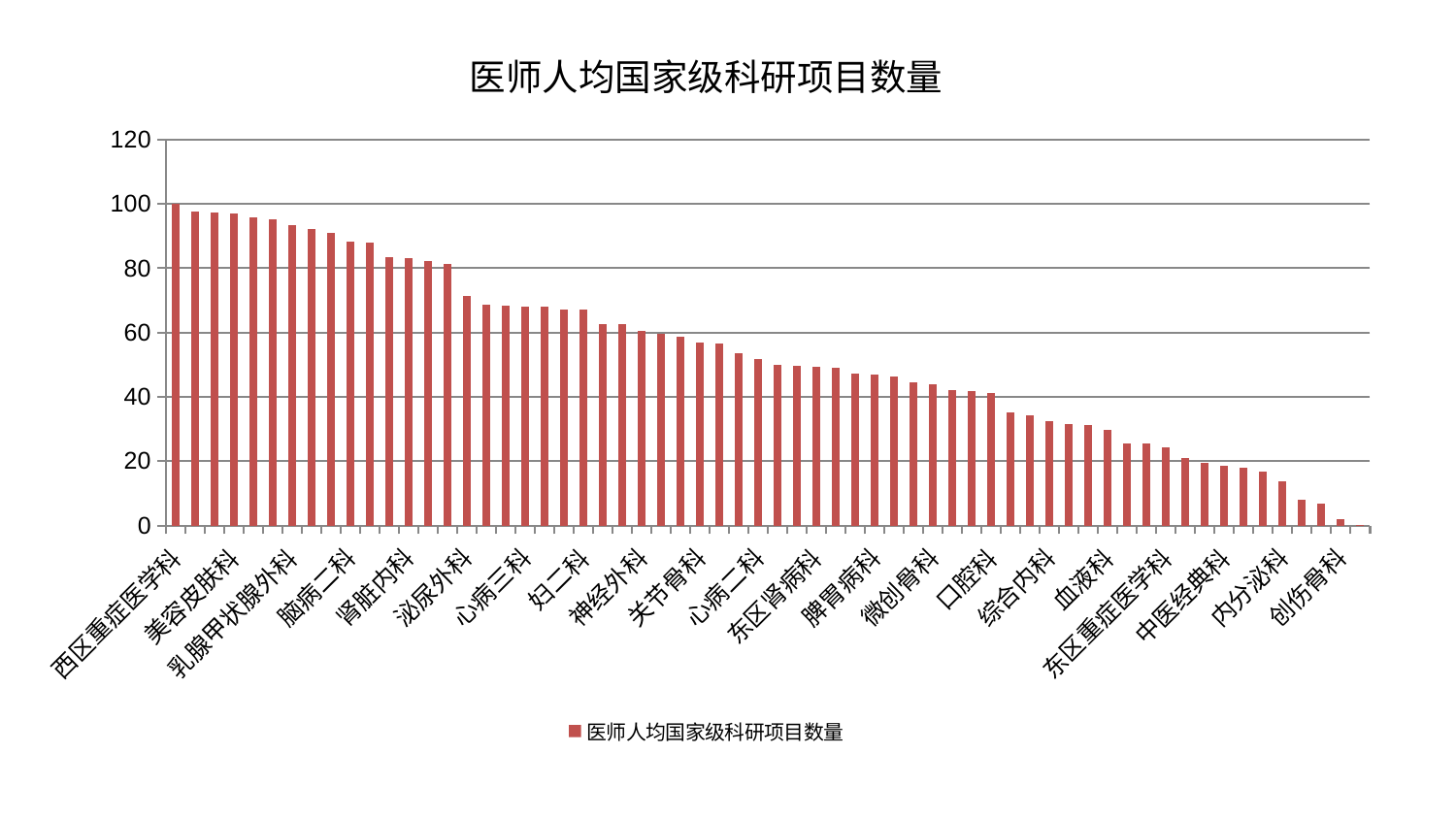

### Chart: 医师人均国家级科研项目数量

| Category | 医师人均国家级科研项目数量 |
|---|---|
| 西区重症医学科 | 100.00000000000001 |
| 产科 | 97.59100271928993 |
| 重症医学科 | 97.36237048039669 |
| 美容皮肤科 | 96.91540530012553 |
| 小儿推拿科 | 95.73219105652356 |
| 神经内科 | 95.16001711111149 |
| 乳腺甲状腺外科 | 93.2824328668523 |
| 消化内科 | 92.16709570931062 |
| 医院 | 90.91159586085405 |
| 脑病二科 | 88.2700644776417 |
| 推拿科 | 87.93457960239586 |
| 妇科妇二科合并 | 83.5144245020977 |
| 肾脏内科 | 83.18569047673027 |
| 心病四科 | 82.25479836144217 |
| 心病一科 | 81.43520811713536 |
| 泌尿外科 | 71.38116508461304 |
| 皮肤科 | 68.68372802716965 |
| 中医外治中心 | 68.48406612444057 |
| 心病三科 | 68.14099755206867 |
| 风湿病科 | 68.08218591443682 |
| 显微骨科 | 67.14100401565194 |
| 妇二科 | 67.03504685288688 |
| 脾胃科消化科合并 | 62.67697399027831 |
| 周围血管科 | 62.53508172126597 |
| 神经外科 | 60.546975633674975 |
| 肿瘤内科 | 59.604133599145804 |
| 普通外科 | 58.852201581265405 |
| 关节骨科 | 56.931638913601454 |
| 男科 | 56.655848431642404 |
| 肝病科 | 53.42793974486077 |
| 心病二科 | 51.8031774527067 |
| 耳鼻喉科 | 50.06481401316037 |
| 脑病三科 | 49.71415412805432 |
| 东区肾病科 | 49.23525911044092 |
| 身心医学科 | 49.15739404937356 |
| 心血管内科 | 47.29954923777501 |
| 脾胃病科 | 47.05581789262247 |
| 脑病一科 | 46.37504380089776 |
| 肾病科 | 44.520280754893655 |
| 微创骨科 | 43.874258530550556 |
| 呼吸内科 | 42.207171274414485 |
| 眼科 | 41.87623369740782 |
| 口腔科 | 41.05555867915542 |
| 运动损伤骨科 | 35.22813875486196 |
| 老年医学科 | 34.21008903996858 |
| 综合内科 | 32.478929724451724 |
| 肛肠科 | 31.436202988593024 |
| 肝胆外科 | 31.240483157563002 |
| 血液科 | 29.699547860217656 |
| 妇科 | 25.52621606697807 |
| 小儿骨科 | 25.42982868128605 |
| 东区重症医学科 | 24.316620762149967 |
| 骨科 | 21.0197318033356 |
| 胸外科 | 19.495845501547144 |
| 中医经典科 | 18.548825119127798 |
| 脊柱骨科 | 17.869459311096946 |
| 儿科 | 16.68549304065979 |
| 内分泌科 | 13.59147857574577 |
| 康复科 | 7.950505564998396 |
| 治未病中心 | 6.947404997045521 |
| 创伤骨科 | 1.8278352823884725 |
| 针灸科 | 0.1223349207343268 |
182